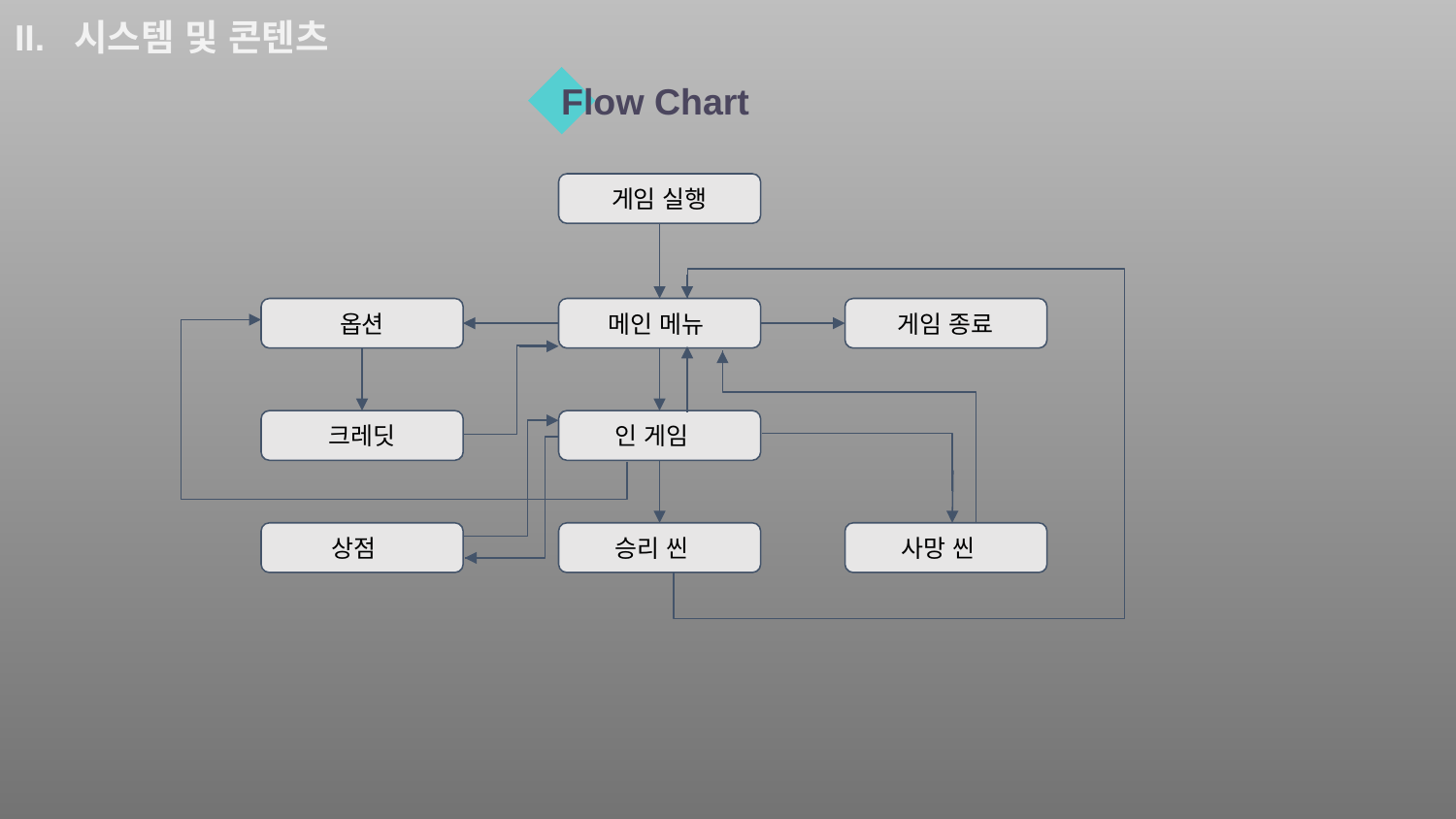

II.  시스템 및 콘텐츠

Flow Chart

게임 실행

옵션
    메인 메뉴
게임 종료

크레딧
     인 게임

       상점
     승리 씬
     사망 씬